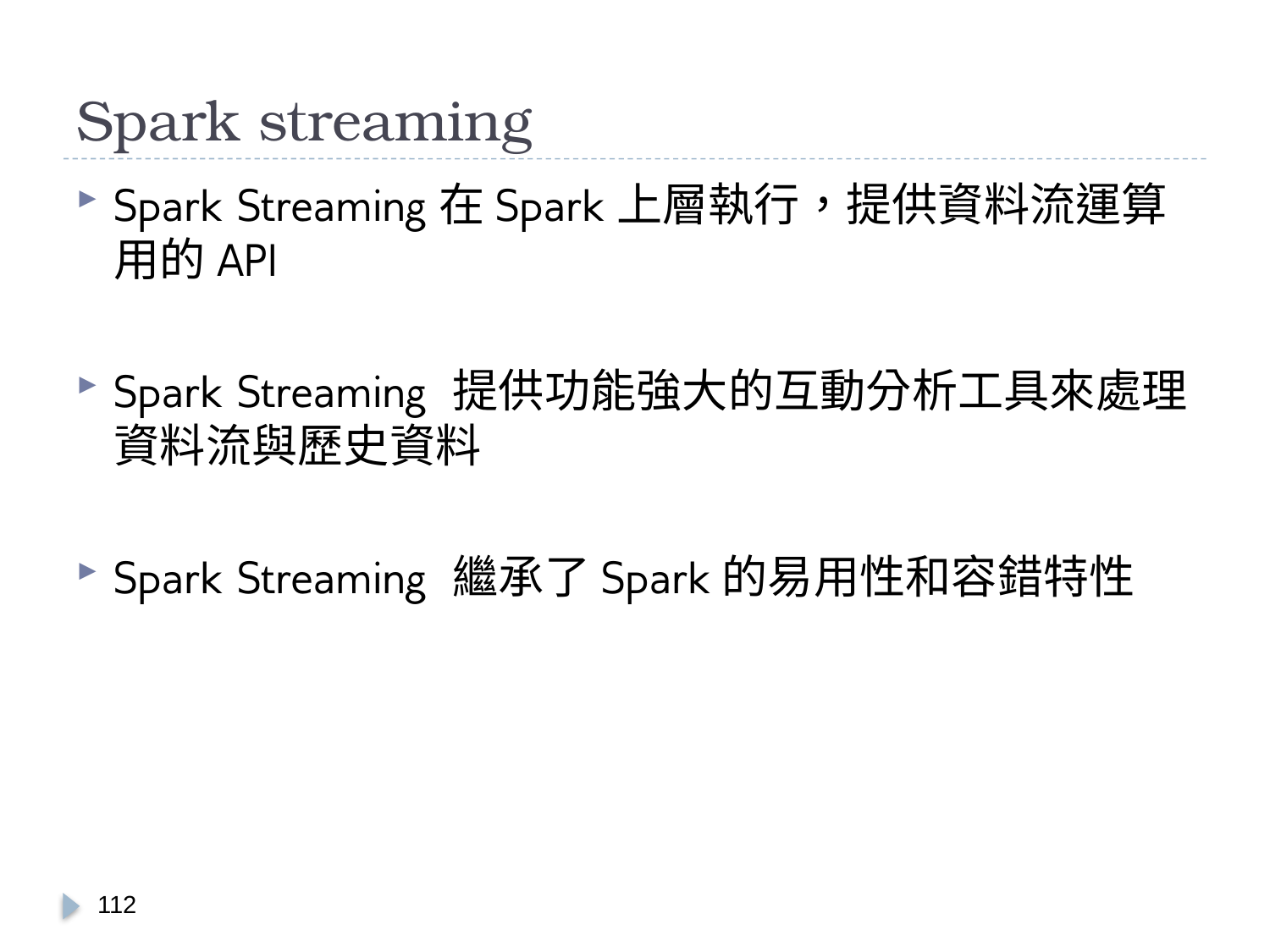

# Spark streaming
Spark Streaming在Spark上層執行，提供資料流運算用的API

Spark Streaming 提供功能強大的互動分析工具來處理資料流與歷史資料

Spark Streaming 繼承了Spark的易用性和容錯特性
112